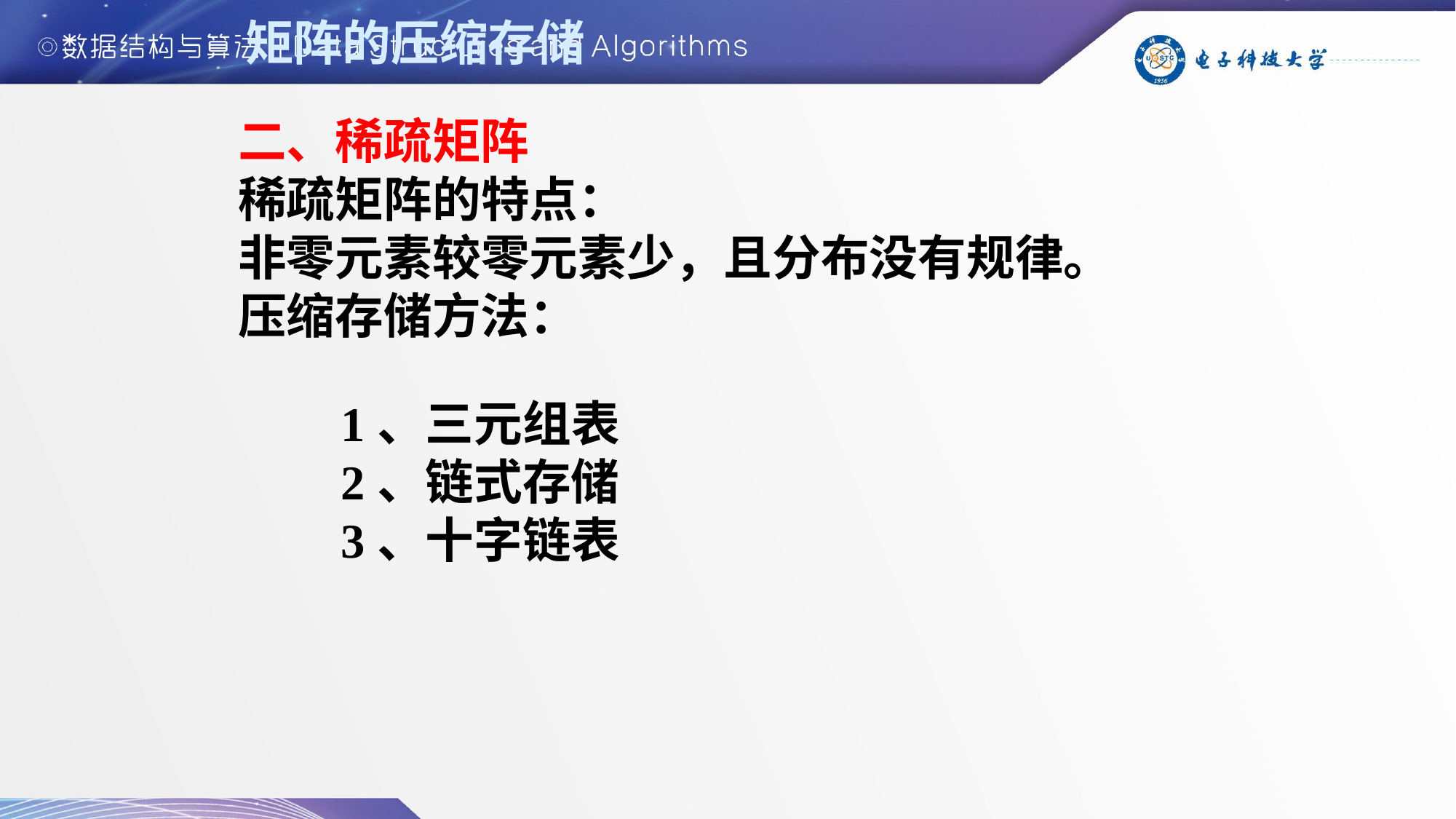

矩阵的压缩存储
二、稀疏矩阵
稀疏矩阵的特点：
非零元素较零元素少，且分布没有规律。
压缩存储方法：
1、三元组表
2、链式存储
3、十字链表